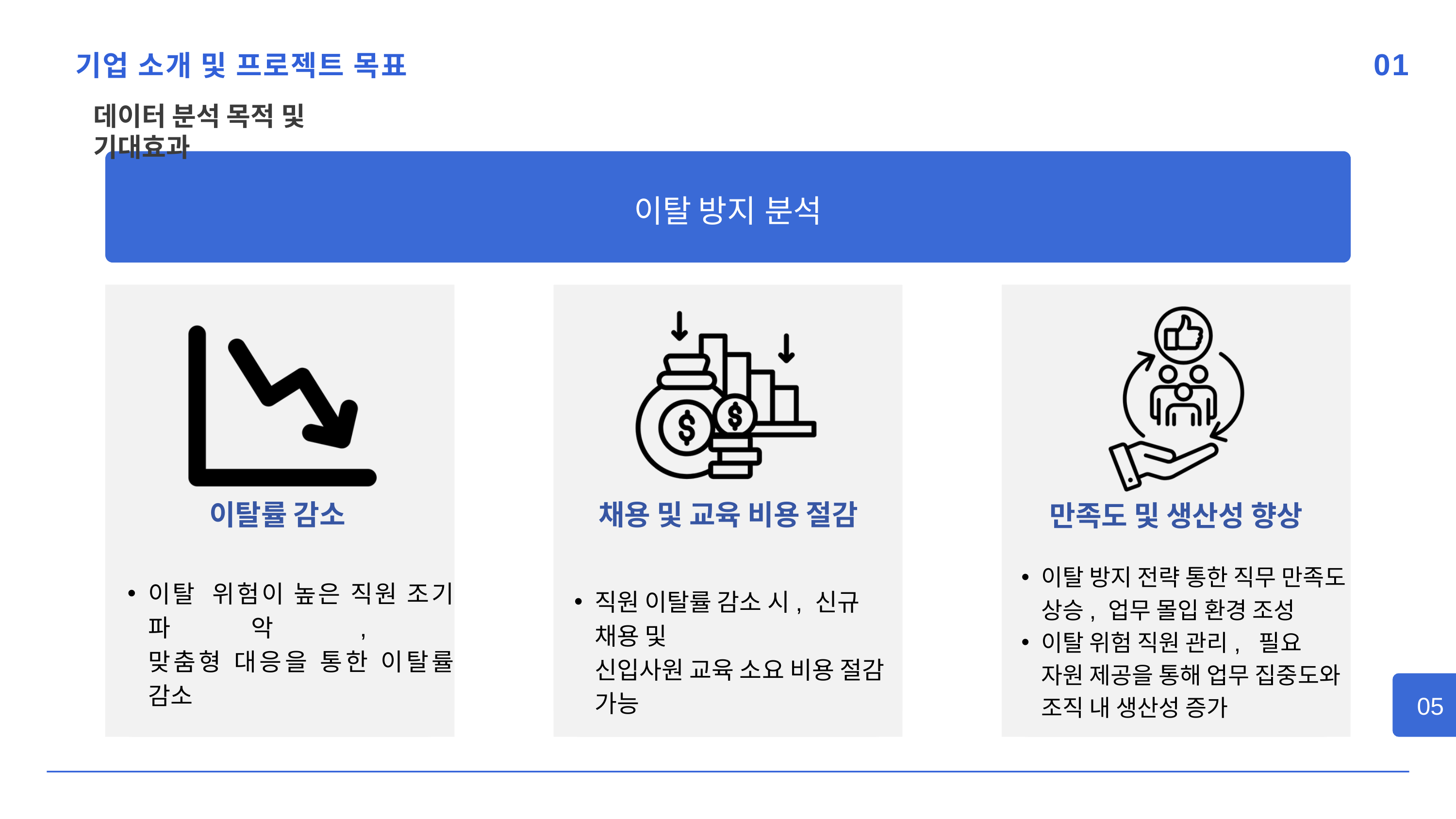

01
기업 소개 및 프로젝트 목표
데이터 분석 목적 및 기대효과

이탈 방지 분석

이탈률 감소
채용 및 교육 비용 절감
만족도 및 생산성 향상
이탈 방지 전략 통한 직무 만족도 상승, 업무 몰입 환경 조성
이탈 위험 직원 관리,  필요 자원 제공을 통해 업무 집중도와 조직 내 생산성 증가
이탈  위험이 높은 직원 조기 파악,
맞춤형 대응을 통한 이탈률 감소
직원 이탈률 감소 시, 신규 채용 및
신입사원 교육 소요 비용 절감 가능
05